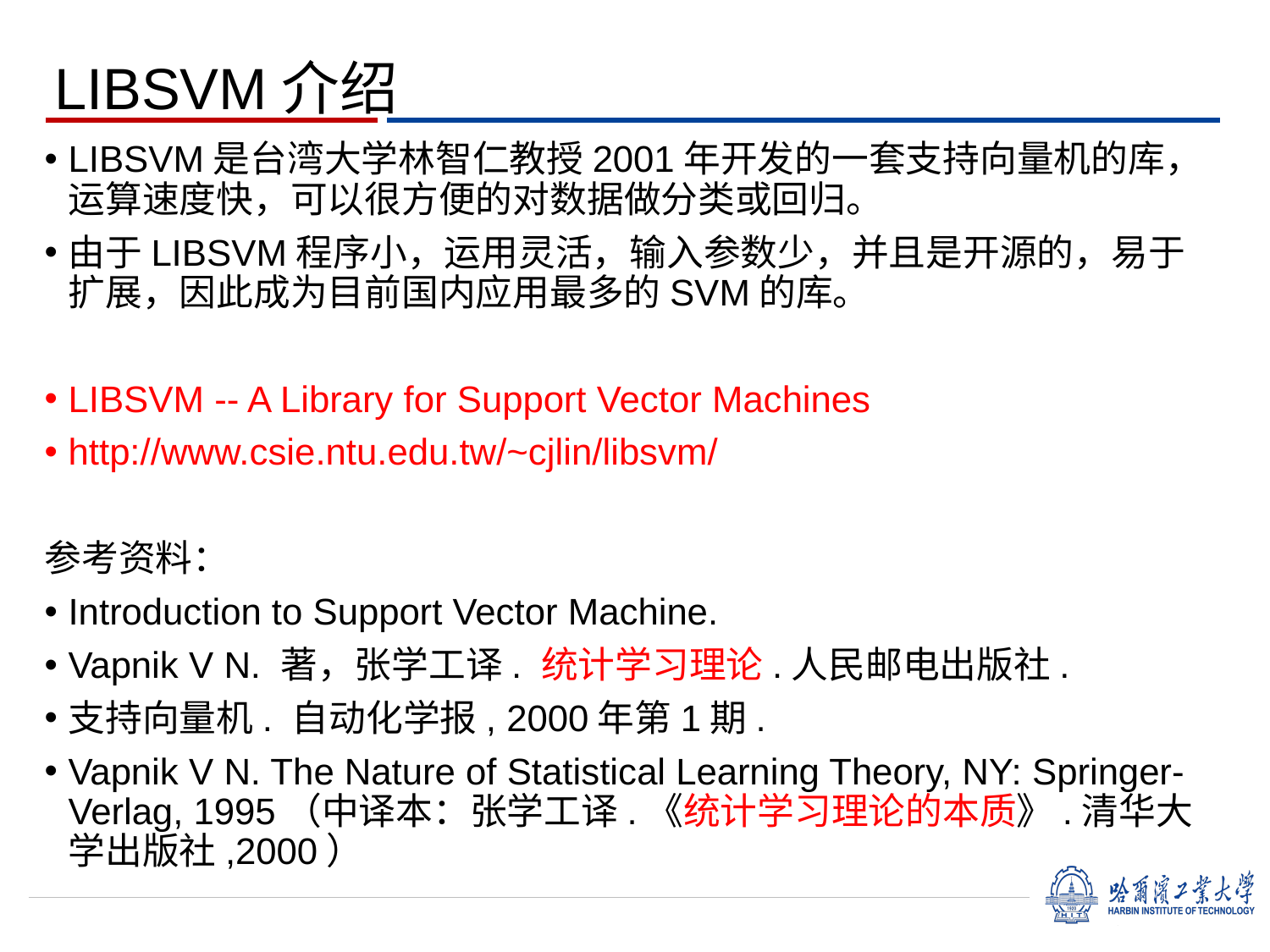

# LIBSVM介绍
LIBSVM是台湾大学林智仁教授2001年开发的一套支持向量机的库，运算速度快，可以很方便的对数据做分类或回归。
由于LIBSVM程序小，运用灵活，输入参数少，并且是开源的，易于扩展，因此成为目前国内应用最多的SVM的库。

LIBSVM -- A Library for Support Vector Machines
http://www.csie.ntu.edu.tw/~cjlin/libsvm/

参考资料：
Introduction to Support Vector Machine.
Vapnik V N. 著，张学工译. 统计学习理论.人民邮电出版社.
支持向量机. 自动化学报, 2000年第1期.
Vapnik V N. The Nature of Statistical Learning Theory, NY: Springer-Verlag, 1995（中译本：张学工译.《统计学习理论的本质》.清华大学出版社,2000）